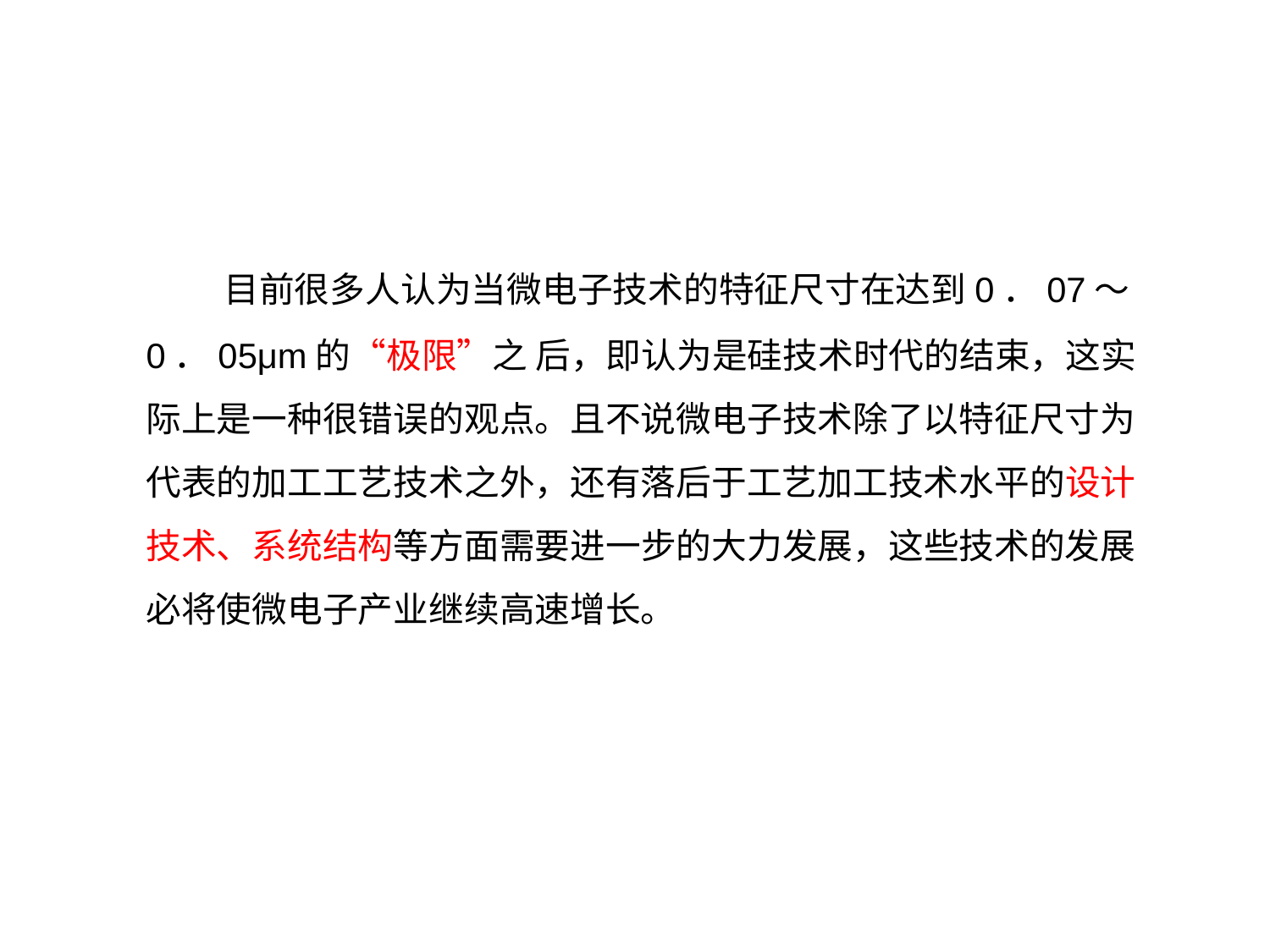

目前很多人认为当微电子技术的特征尺寸在达到0．07～0．05μm的“极限”之 后，即认为是硅技术时代的结束，这实际上是一种很错误的观点。且不说微电子技术除了以特征尺寸为代表的加工工艺技术之外，还有落后于工艺加工技术水平的设计技术、系统结构等方面需要进一步的大力发展，这些技术的发展必将使微电子产业继续高速增长。

17